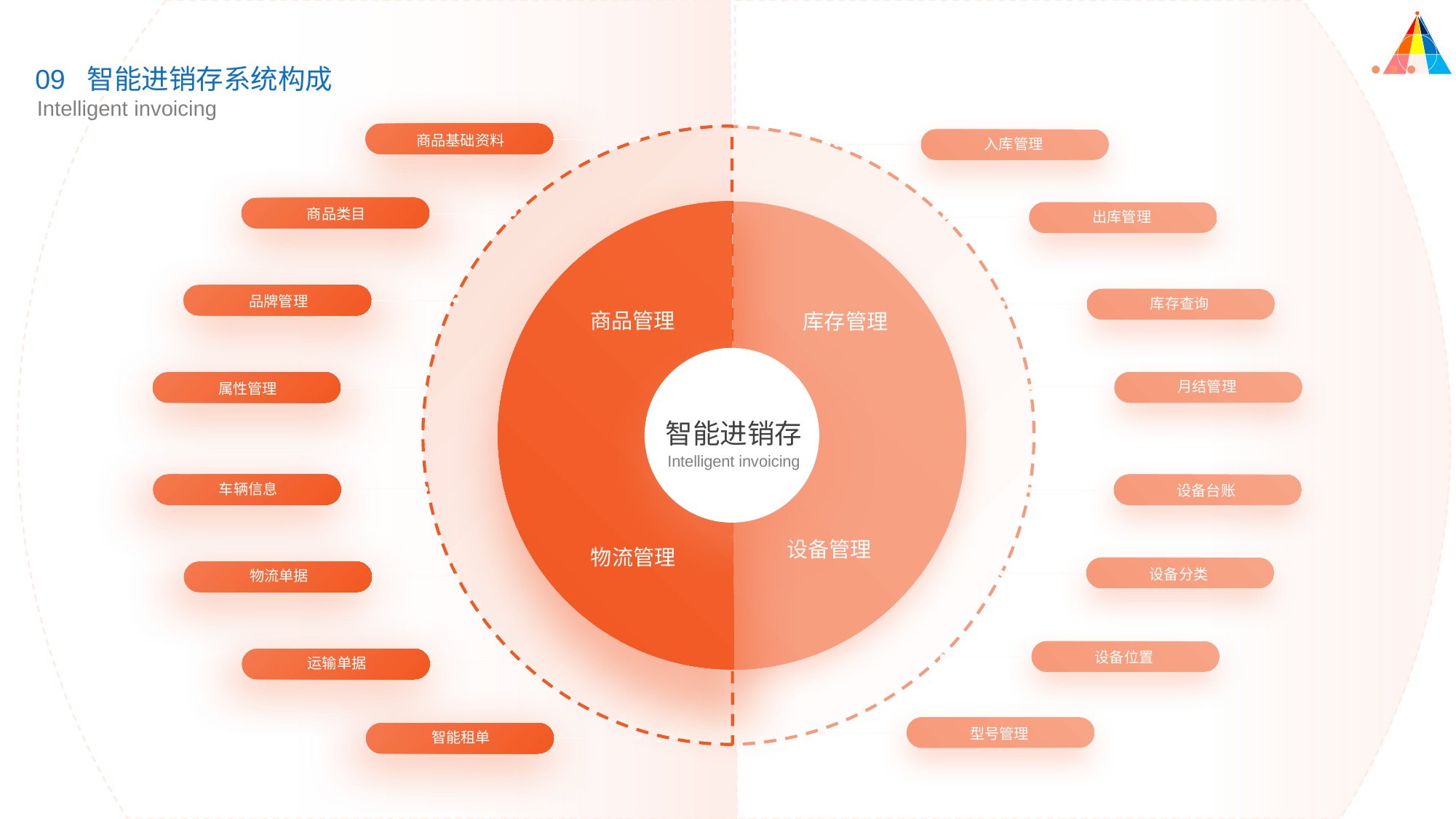

09  智能进销存系统构成

Intelligent invoicing

商品基础资料

入库管理

商品类目

出库管理

品牌管理
库存查询

商品管理
库存管理

月结管理

属性管理
智能进销存
Intelligent invoicing
车辆信息

设备台账
设备管理
物流管理

设备分类
物流单据

设备位置
运输单据

型号管理
智能租单